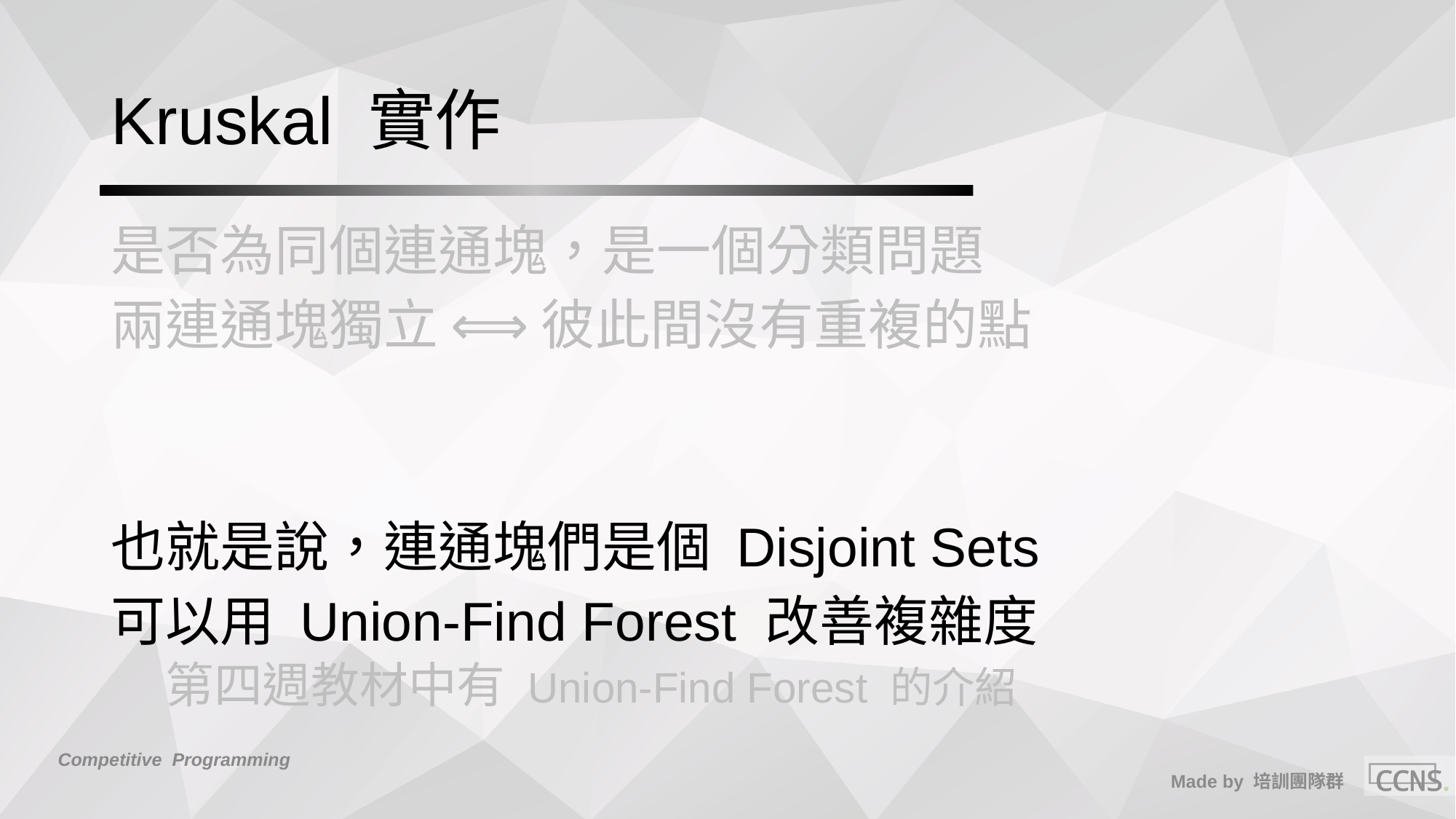

# Kruskal 實作
是否為同個連通塊，是一個分類問題
兩連通塊獨立 ⟺ 彼此間沒有重複的點

也就是說，連通塊們是個 Disjoint Sets
可以用 Union-Find Forest 改善複雜度
第四週教材中有 Union-Find Forest 的介紹